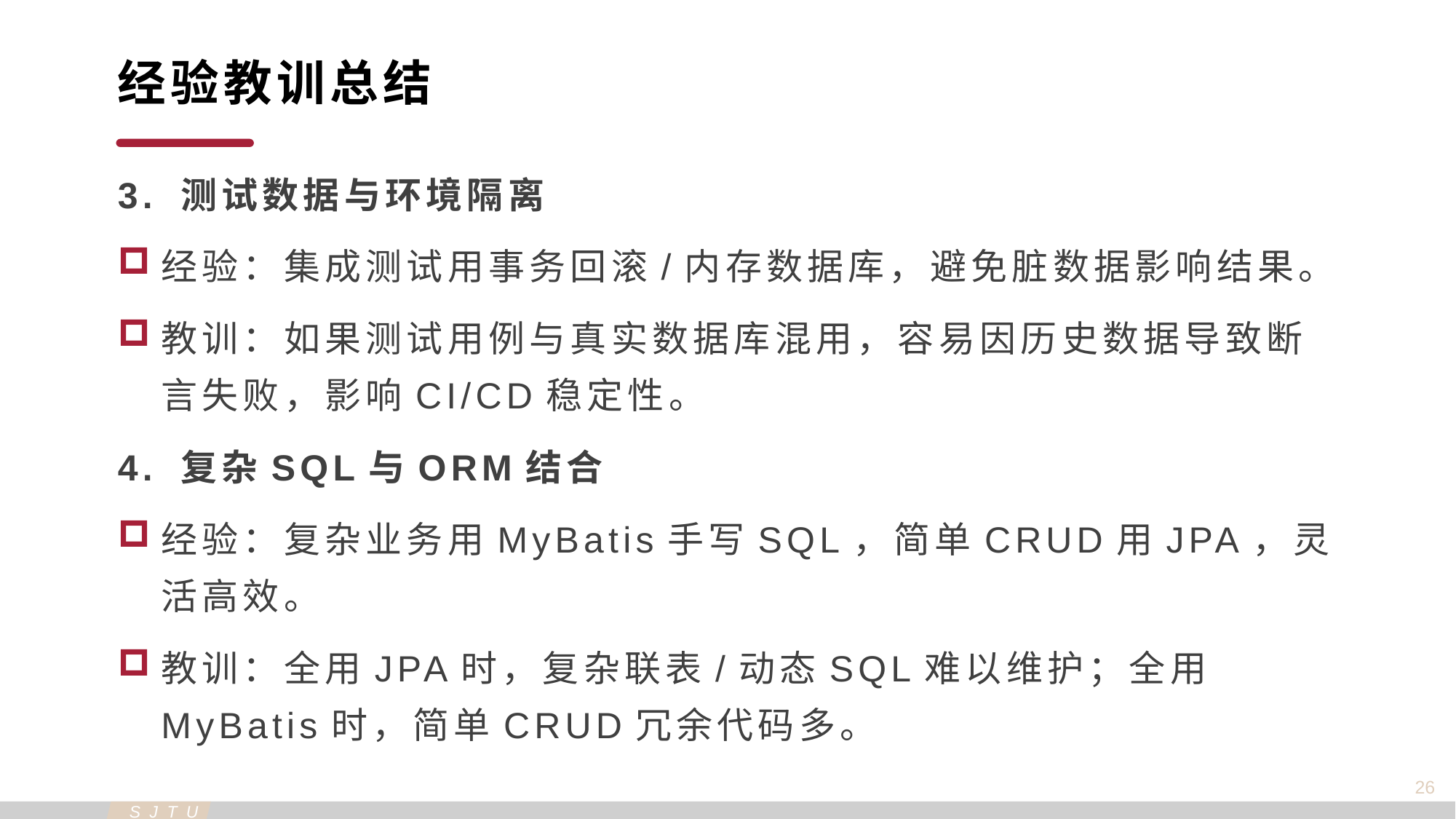

经验教训总结
3. 测试数据与环境隔离
经验：集成测试用事务回滚/内存数据库，避免脏数据影响结果。
教训：如果测试用例与真实数据库混用，容易因历史数据导致断言失败，影响CI/CD稳定性。
4. 复杂SQL与ORM结合
经验：复杂业务用MyBatis手写SQL，简单CRUD用JPA，灵活高效。
教训：全用JPA时，复杂联表/动态SQL难以维护；全用MyBatis时，简单CRUD冗余代码多。

26